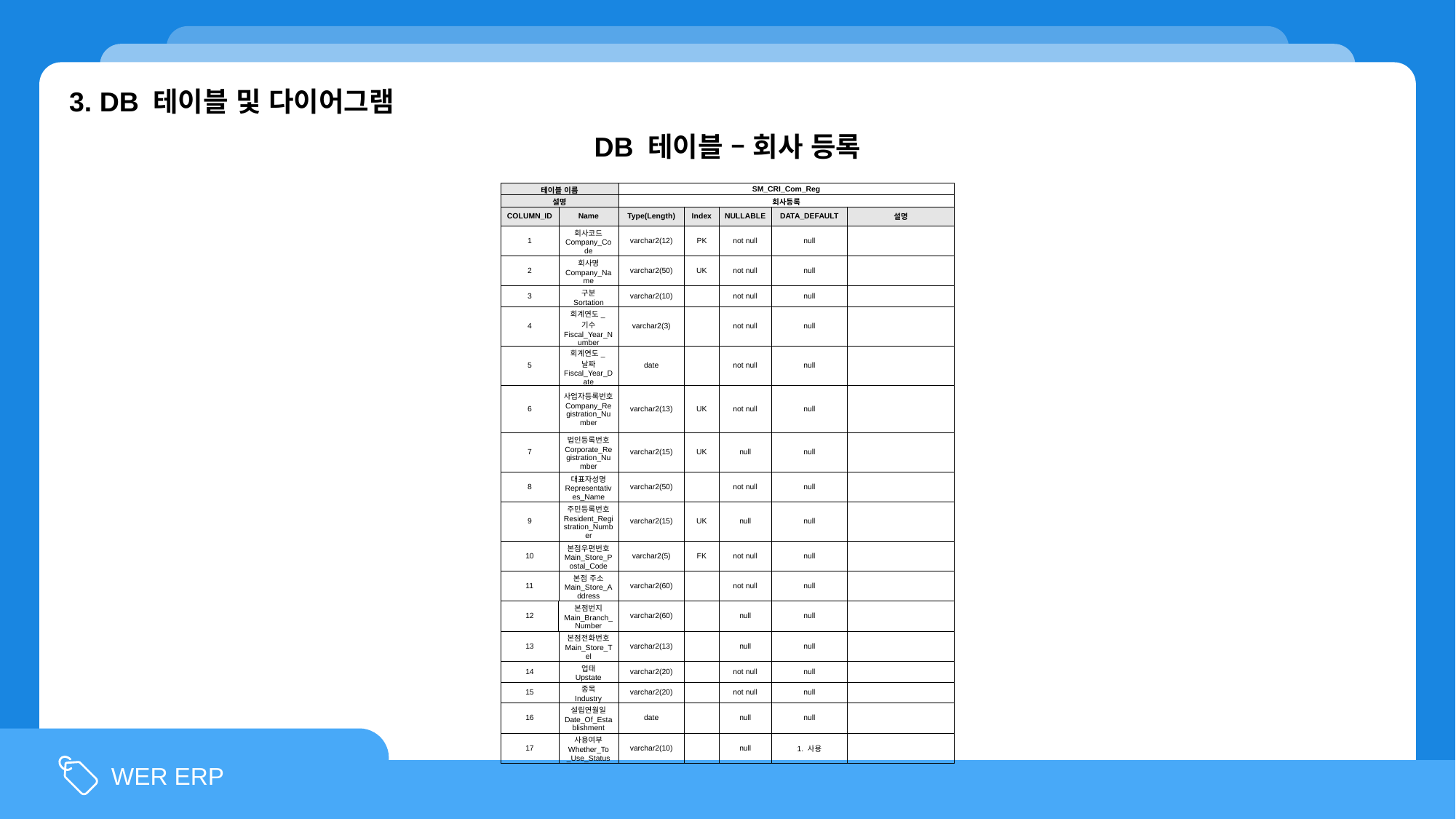

3. DB 테이블 및 다이어그램
DB 테이블 – 회사 등록
| 테이블 이름 |  | SM\_CRI\_Com\_Reg |  |  |  |  |
| --- | --- | --- | --- | --- | --- | --- |
| 설명 |  | 회사등록 |  |  |  |  |
| COLUMN\_ID | Name | Type(Length) | Index | NULLABLE | DATA\_DEFAULT | 설명 |
| 1 | 회사코드 Company\_Code | varchar2(12) | PK | not null | null |  |
| 2 | 회사명 Company\_Name | varchar2(50) | UK | not null | null |  |
| 3 | 구분 Sortation | varchar2(10) |  | not null | null |  |
| 4 | 회계연도\_기수 Fiscal\_Year\_Number | varchar2(3) |  | not null | null |  |
| 5 | 회계연도\_날짜 Fiscal\_Year\_Date | date |  | not null | null |  |
| 6 | 사업자등록번호 Company\_Registration\_Number | varchar2(13) | UK | not null | null |  |
| 7 | 법인등록번호 Corporate\_Registration\_Number | varchar2(15) | UK | null | null |  |
| 8 | 대표자성명 Representatives\_Name | varchar2(50) |  | not null | null |  |
| 9 | 주민등록번호 Resident\_Registration\_Number | varchar2(15) | UK | null | null |  |
| 10 | 본점우편번호 Main\_Store\_Postal\_Code | varchar2(5) | FK | not null | null |  |
| 11 | 본점 주소 Main\_Store\_Address | varchar2(60) |  | not null | null |  |
| 12 | 본점번지 Main\_Branch\_Number | varchar2(60) |  | null | null |  |
| 13 | 본점전화번호 Main\_Store\_Tel | varchar2(13) |  | null | null |  |
| 14 | 업태 Upstate | varchar2(20) |  | not null | null |  |
| 15 | 종목 Industry | varchar2(20) |  | not null | null |  |
| 16 | 설립연월일 Date\_Of\_Establishment | date |  | null | null |  |
| 17 | 사용여부 Whether\_To \_Use\_Status | varchar2(10) |  | null | 1. 사용 |  |

WER ERP